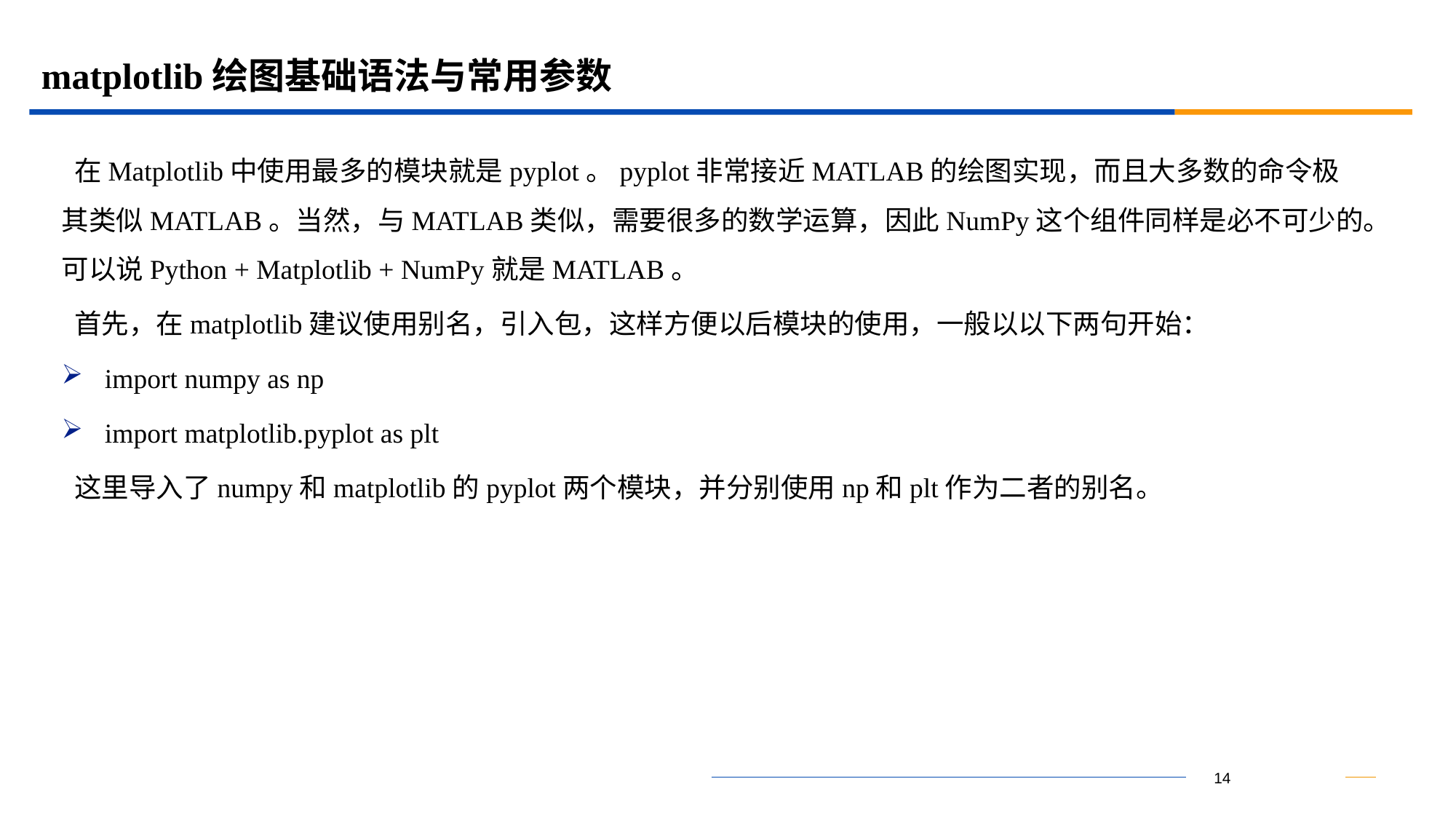

# matplotlib绘图基础语法与常用参数
 在Matplotlib中使用最多的模块就是pyplot。pyplot非常接近MATLAB的绘图实现，而且大多数的命令极其类似MATLAB。当然，与MATLAB类似，需要很多的数学运算，因此NumPy这个组件同样是必不可少的。可以说Python + Matplotlib + NumPy就是MATLAB。
 首先，在matplotlib建议使用别名，引入包，这样方便以后模块的使用，一般以以下两句开始：
import numpy as np
import matplotlib.pyplot as plt
 这里导入了numpy和matplotlib的pyplot两个模块，并分别使用np和plt作为二者的别名。